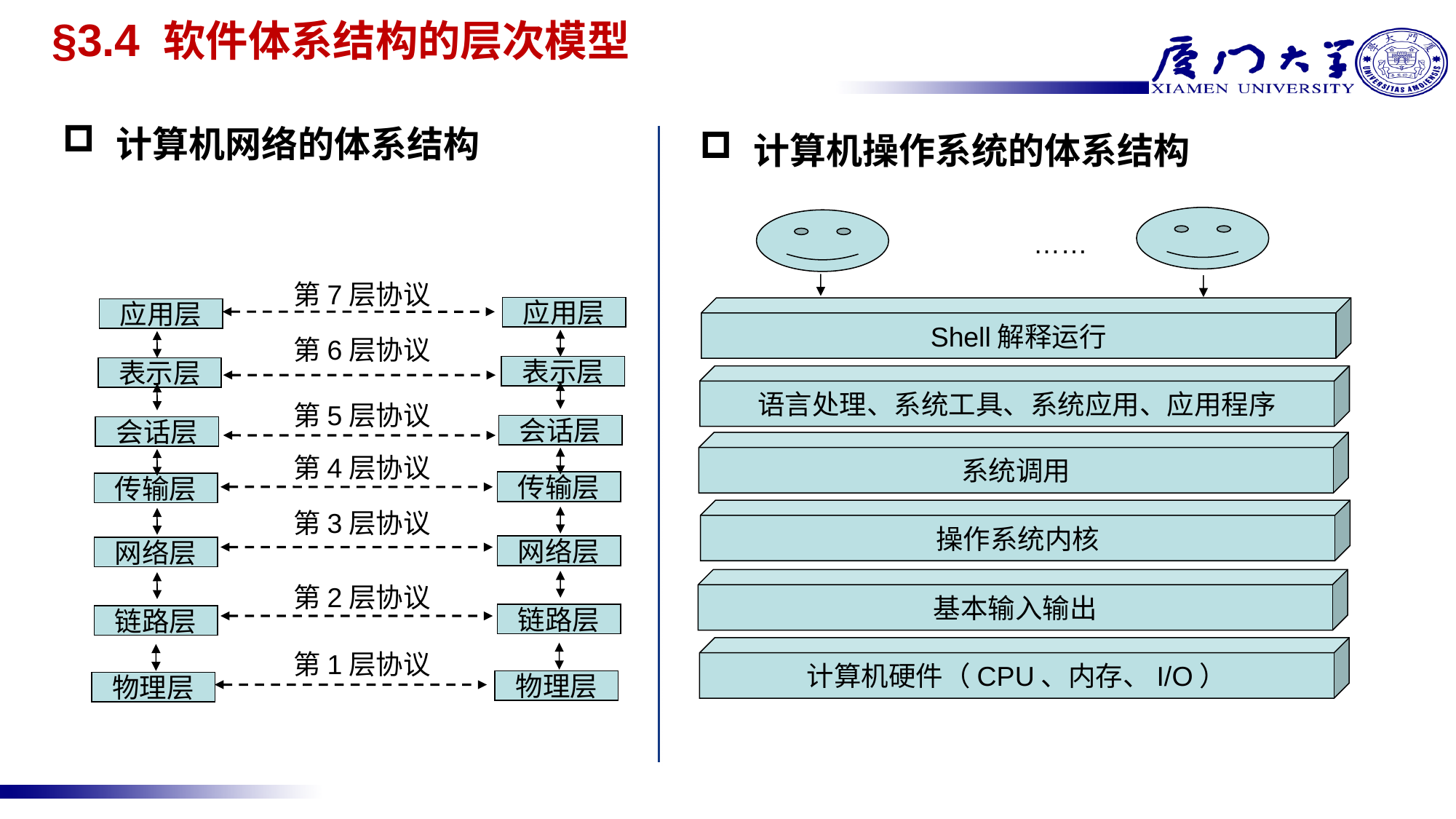

# §3.4 软件体系结构的层次模型
计算机网络的体系结构
计算机操作系统的体系结构

……

第7层协议
应用层
Shell解释运行
应用层

第6层协议
表示层
表示层
语言处理、系统工具、系统应用、应用程序

第5层协议
会话层
会话层
系统调用

第4层协议
传输层
传输层

操作系统内核

第3层协议
网络层
网络层

基本输入输出

第2层协议
链路层
链路层

计算机硬件（CPU、内存、I/O）

第1层协议
物理层
物理层